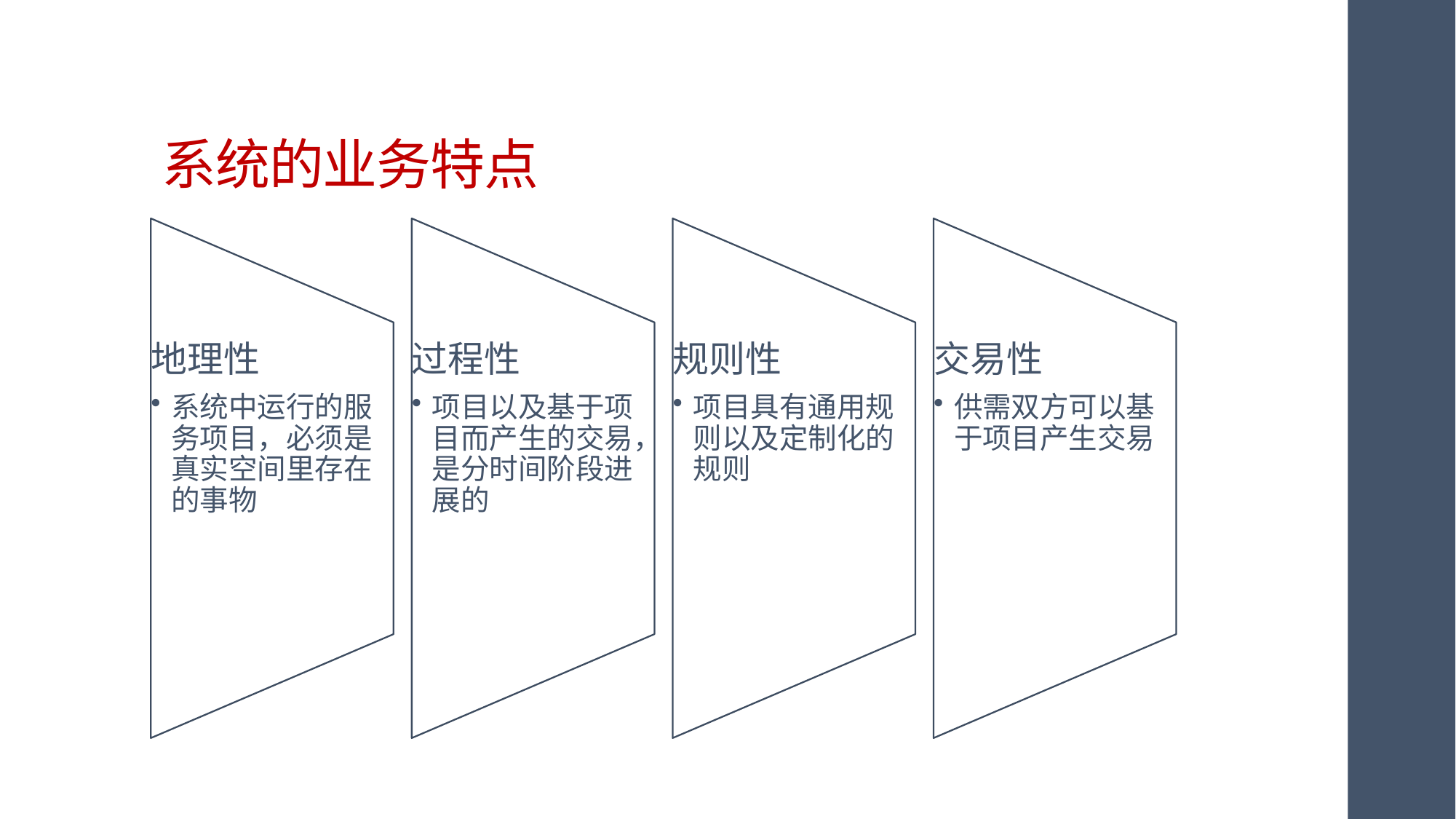

# 系统的业务特点
地理性
系统中运行的服务项目，必须是真实空间里存在的事物
过程性
项目以及基于项目而产生的交易，是分时间阶段进展的
规则性
项目具有通用规则以及定制化的规则
交易性
供需双方可以基于项目产生交易